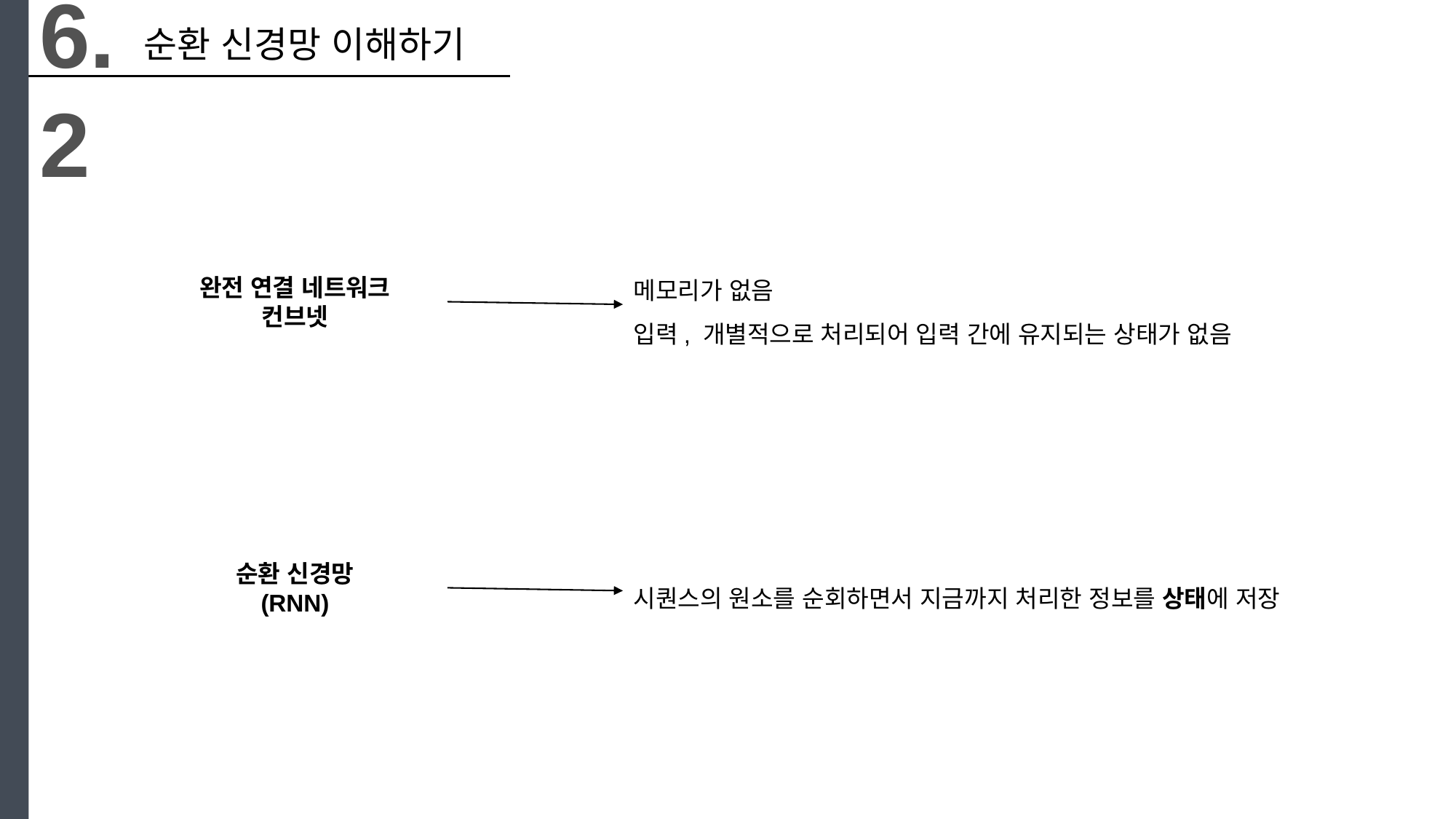

6.2
순환 신경망 이해하기
메모리가 없음
입력, 개별적으로 처리되어 입력 간에 유지되는 상태가 없음
완전 연결 네트워크
컨브넷
순환 신경망
(RNN)
시퀀스의 원소를 순회하면서 지금까지 처리한 정보를 상태에 저장